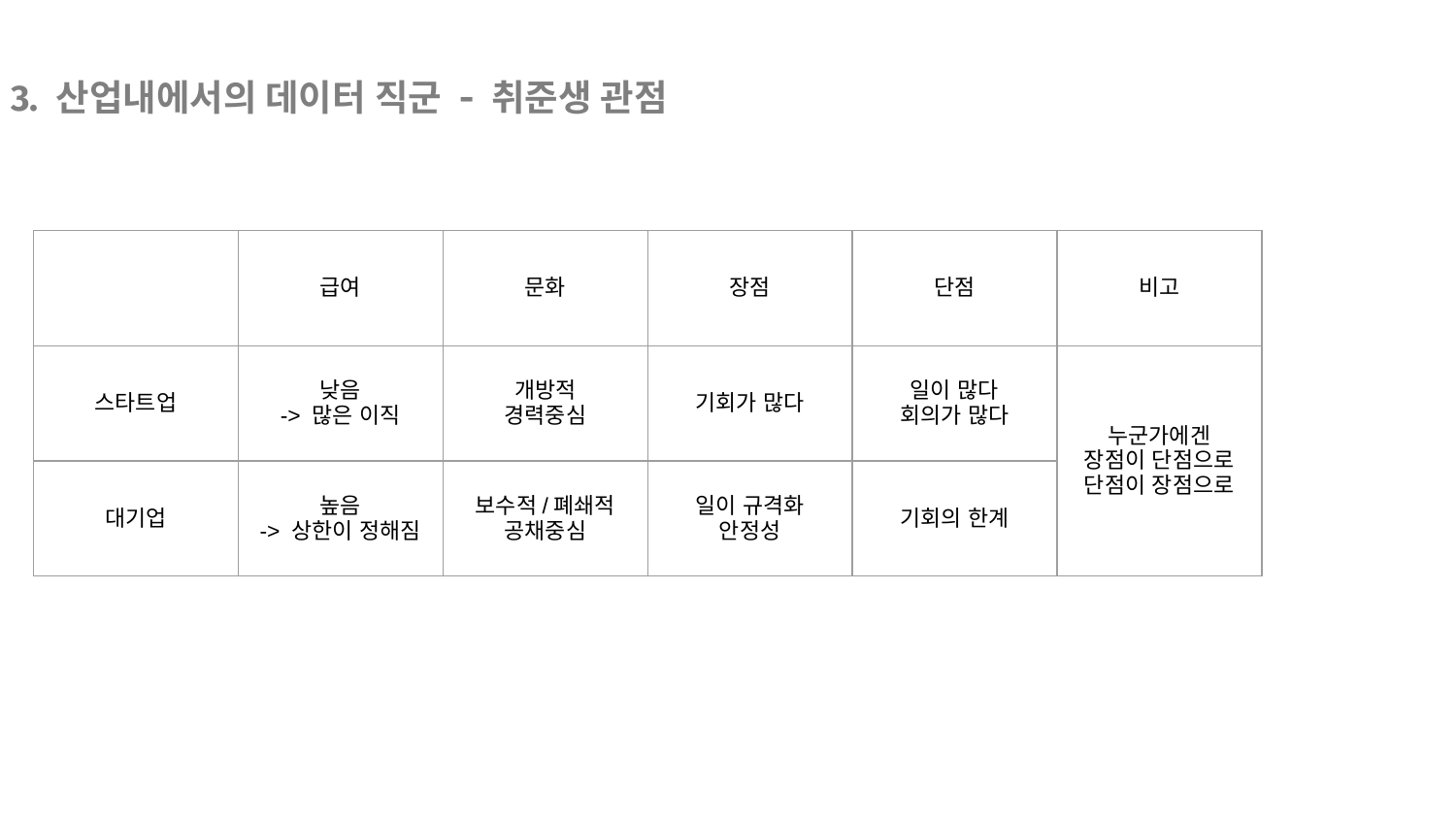

3. 산업내에서의 데이터 직군 - 취준생 관점
|  | 급여 | 문화 | 장점 | 단점 | 비고 |
| --- | --- | --- | --- | --- | --- |
| 스타트업 | 낮음 -> 많은 이직 | 개방적 경력중심 | 기회가 많다 | 일이 많다 회의가 많다 | 누군가에겐 장점이 단점으로 단점이 장점으로 |
| 대기업 | 높음 -> 상한이 정해짐 | 보수적/폐쇄적 공채중심 | 일이 규격화 안정성 | 기회의 한계 |  |